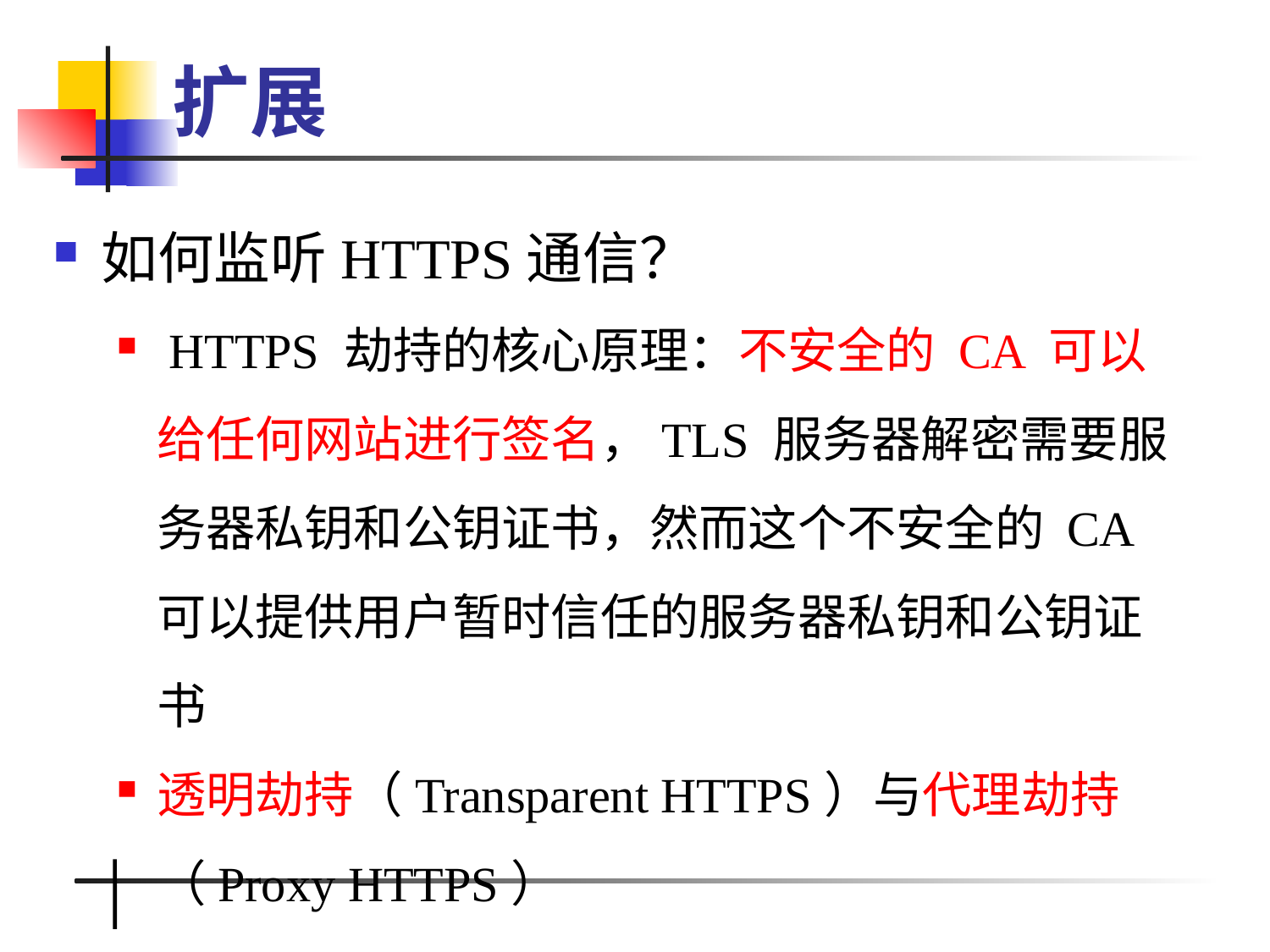

# 扩展
如何监听HTTPS通信？
 HTTPS 劫持的核心原理：不安全的 CA 可以给任何网站进行签名，TLS 服务器解密需要服务器私钥和公钥证书，然而这个不安全的 CA 可以提供用户暂时信任的服务器私钥和公钥证书
透明劫持（Transparent HTTPS）与代理劫持（Proxy HTTPS）